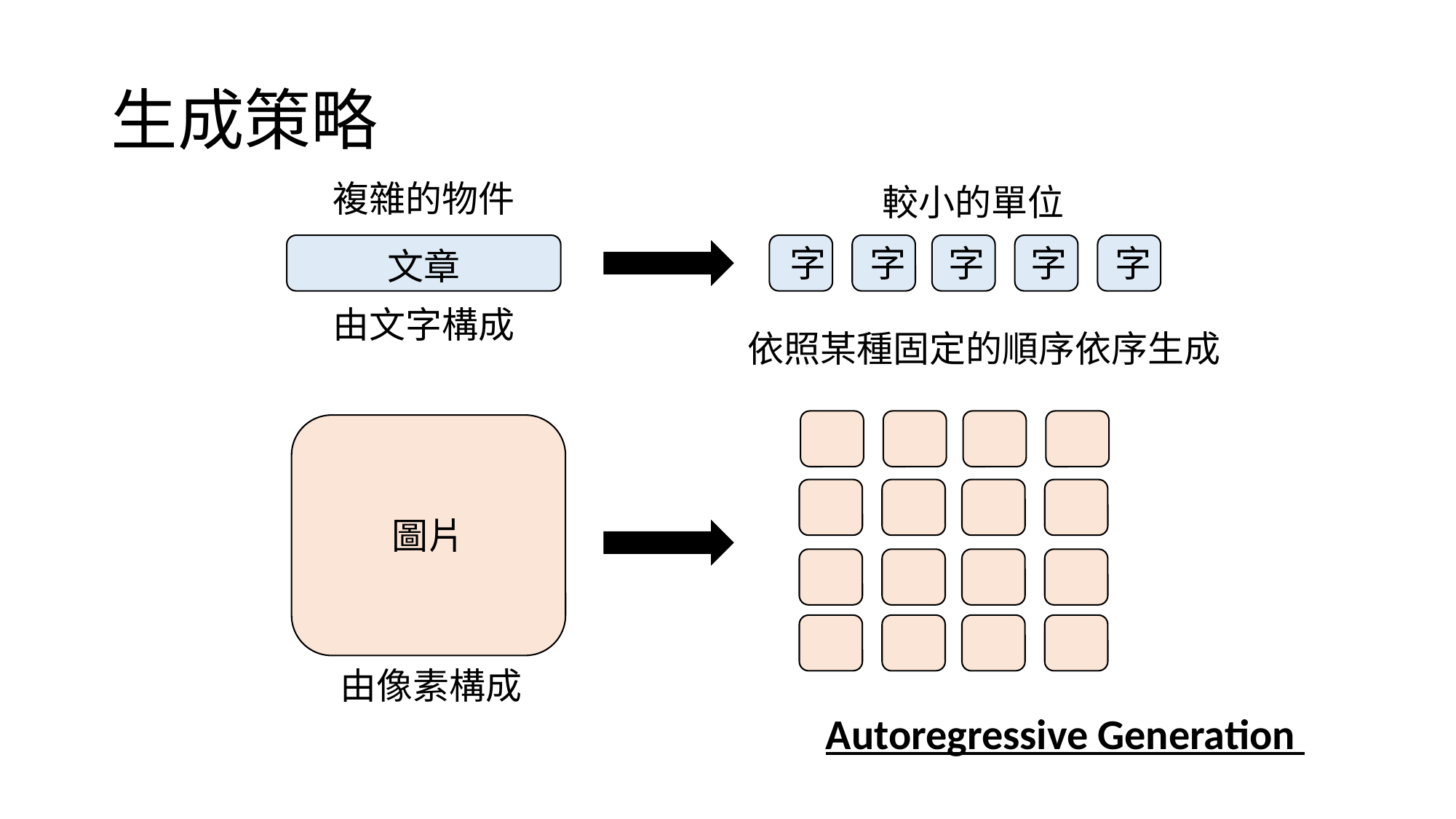

# 生成策略
複雜的物件
較小的單位

字

字

字

字

字
文章

由文字構成
依照某種固定的順序依序生成

圖片

由像素構成
Autoregressive Generation